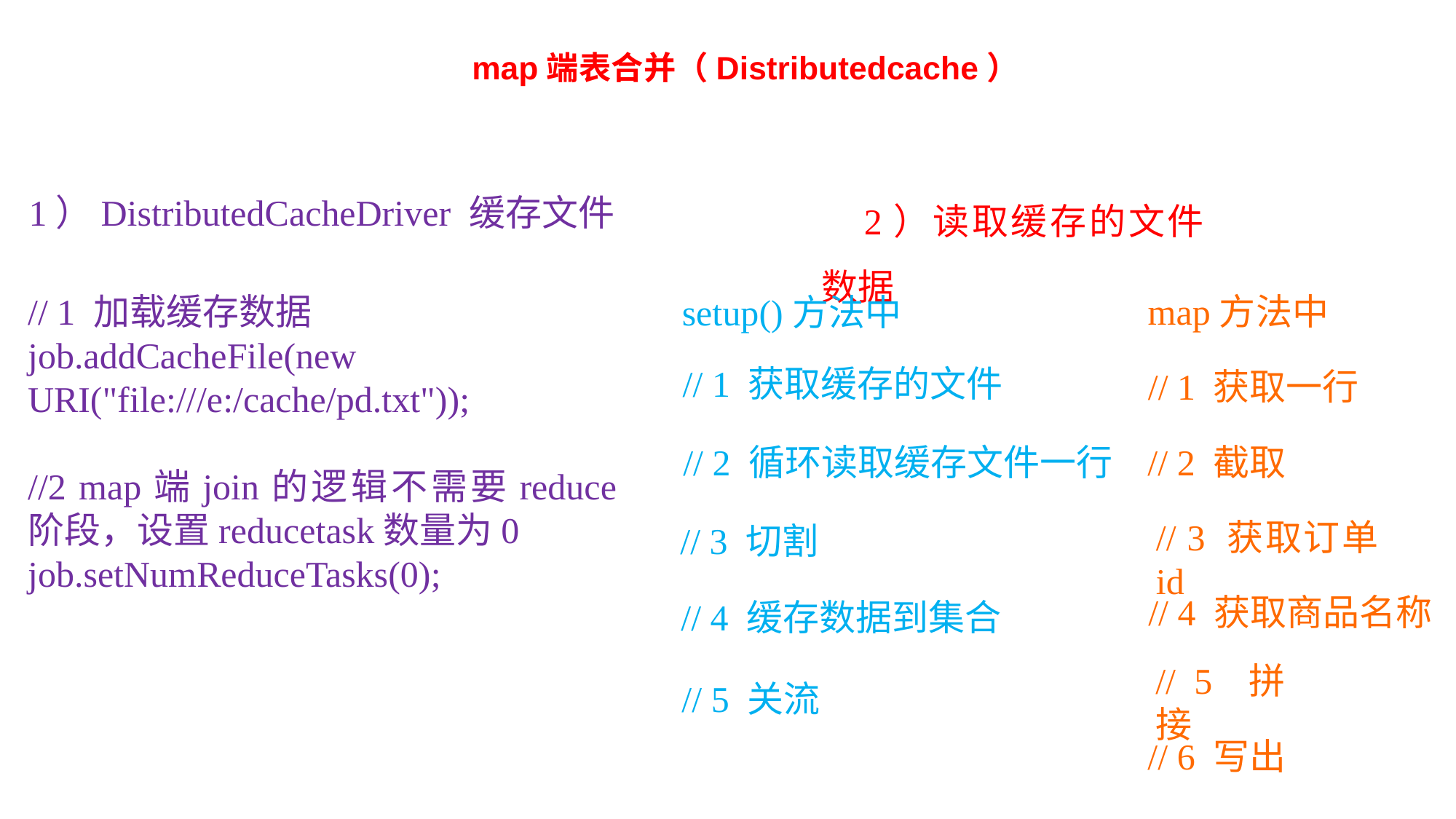

map端表合并（Distributedcache）
2）读取缓存的文件数据
1）DistributedCacheDriver 缓存文件
// 1 加载缓存数据
job.addCacheFile(new URI("file:///e:/cache/pd.txt"));

//2 map端join的逻辑不需要reduce阶段，设置reducetask数量为0
job.setNumReduceTasks(0);
map方法中
setup()方法中
// 1 获取缓存的文件
// 1 获取一行
// 2 循环读取缓存文件一行
// 2 截取
// 3 获取订单id
// 3 切割
// 4 获取商品名称
// 4 缓存数据到集合
// 5 拼接
// 5 关流
// 6 写出